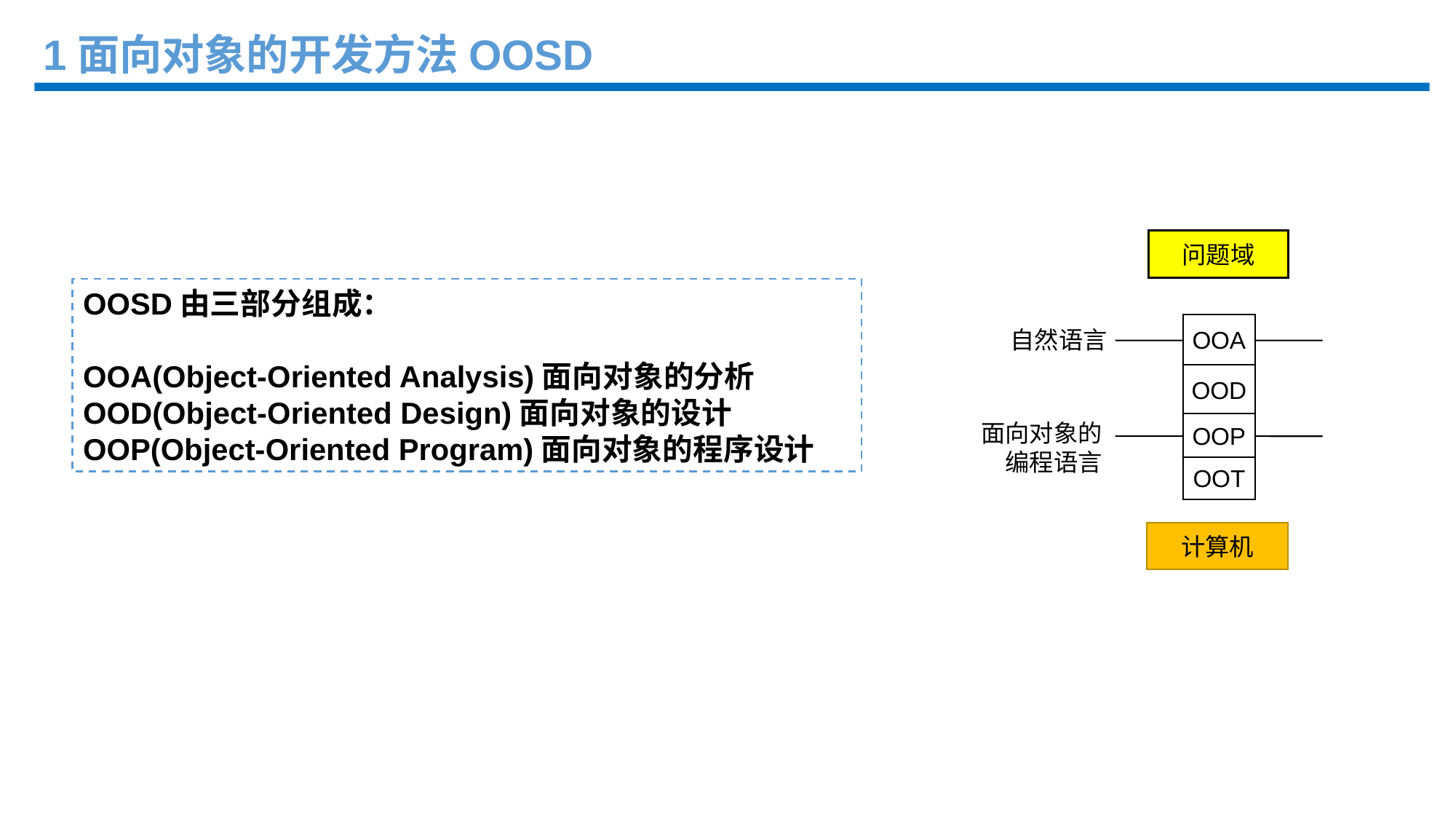

1面向对象的开发方法OOSD
问题域
OOA
自然语言

OOD
面向对象的
编程语言
OOP

OOT
计算机
OOSD由三部分组成：

OOA(Object-Oriented Analysis)面向对象的分析
OOD(Object-Oriented Design)面向对象的设计
OOP(Object-Oriented Program)面向对象的程序设计